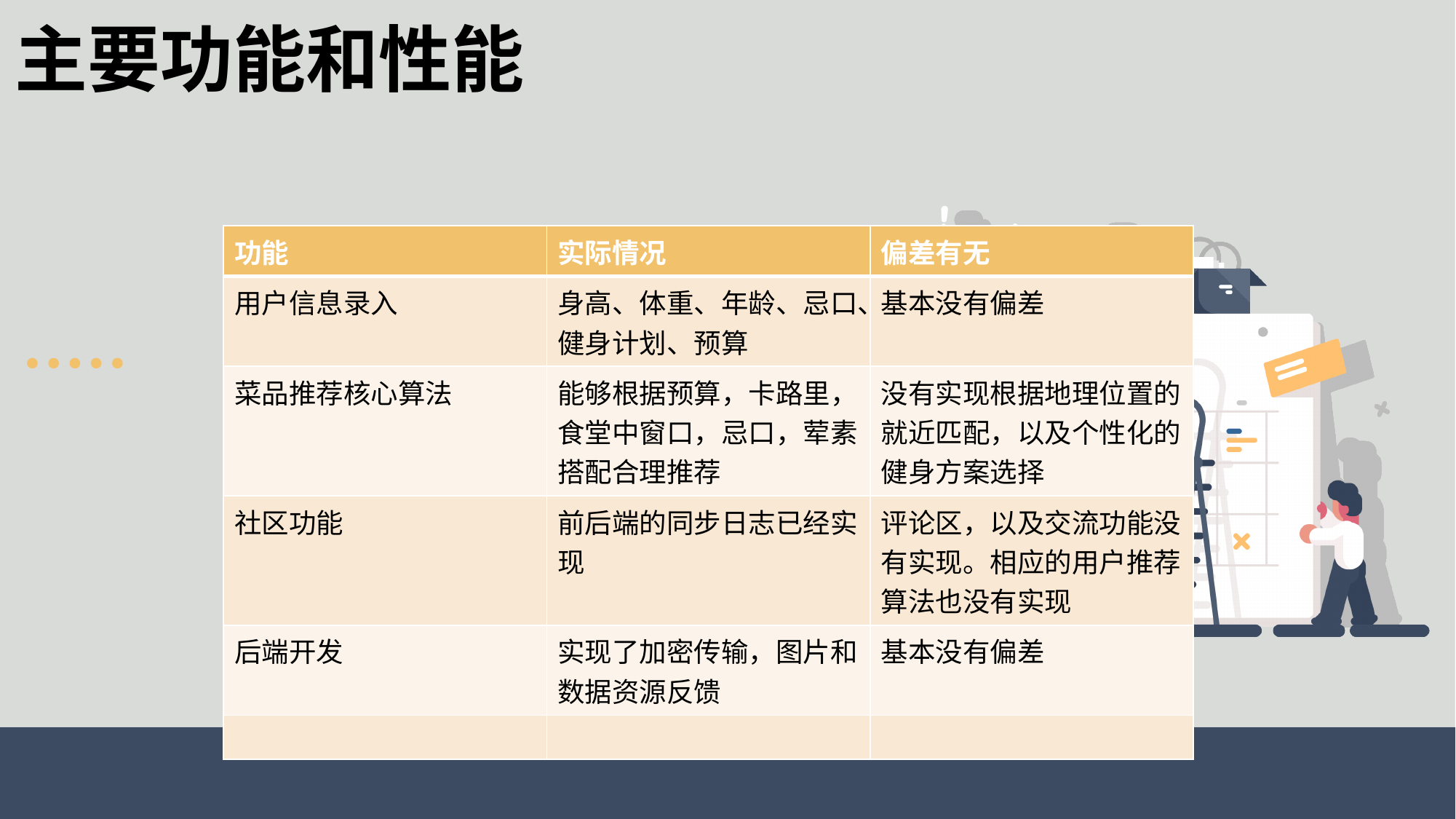

主要功能和性能
| 功能 | 实际情况 | 偏差有无 |
| --- | --- | --- |
| 用户信息录入 | 身高、体重、年龄、忌口、健身计划、预算 | 基本没有偏差 |
| 菜品推荐核心算法 | 能够根据预算，卡路里，食堂中窗口，忌口，荤素搭配合理推荐 | 没有实现根据地理位置的就近匹配，以及个性化的健身方案选择 |
| 社区功能 | 前后端的同步日志已经实现 | 评论区，以及交流功能没有实现。相应的用户推荐算法也没有实现 |
| 后端开发 | 实现了加密传输，图片和数据资源反馈 | 基本没有偏差 |
|  |  |  |